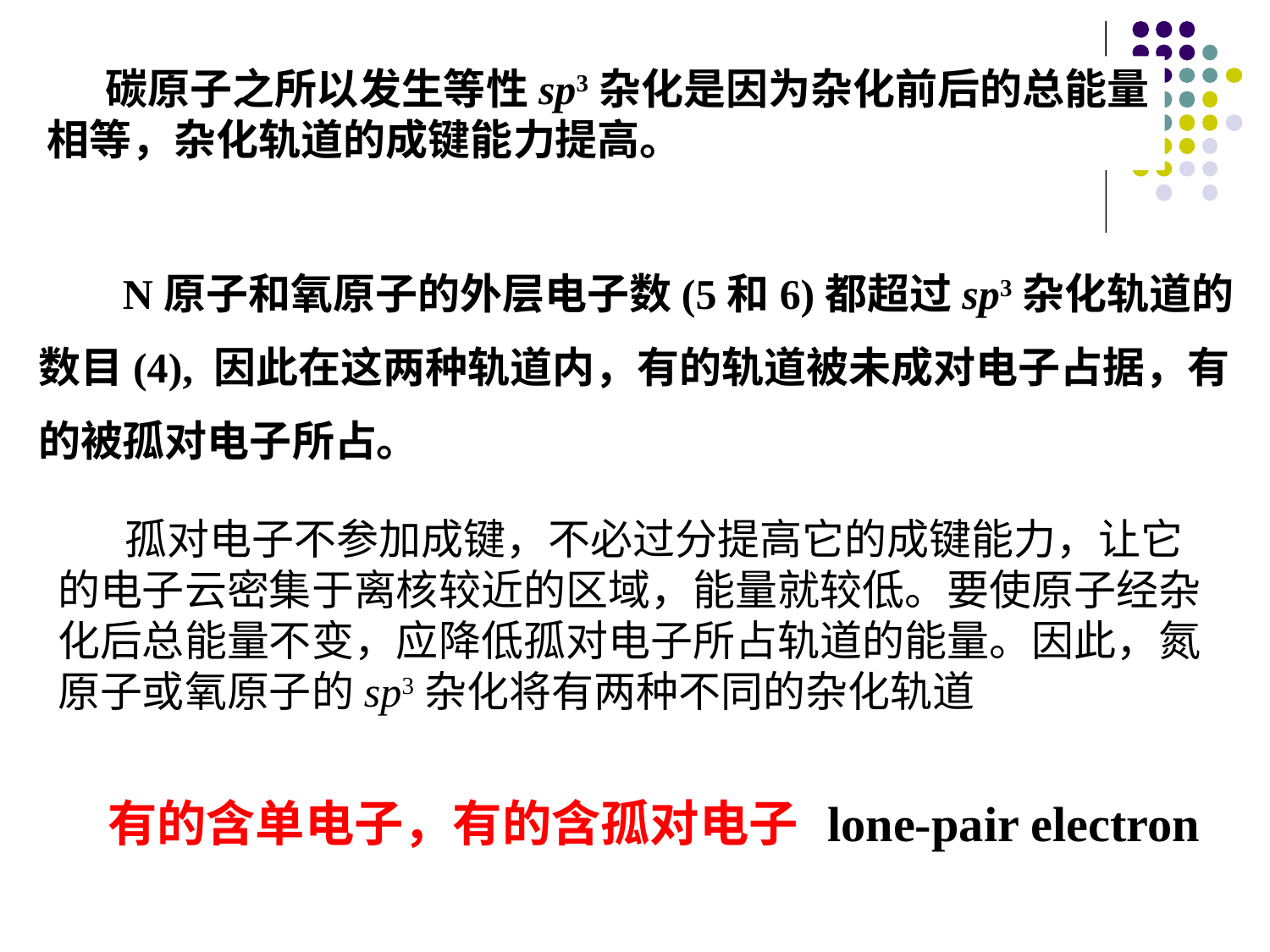

碳原子之所以发生等性sp3杂化是因为杂化前后的总能量相等，杂化轨道的成键能力提高。
        N原子和氧原子的外层电子数(5和6)都超过sp3杂化轨道的
数目(4), 因此在这两种轨道内，有的轨道被未成对电子占据，有
的被孤对电子所占。
      孤对电子不参加成键，不必过分提高它的成键能力，让它
的电子云密集于离核较近的区域，能量就较低。要使原子经杂
化后总能量不变，应降低孤对电子所占轨道的能量。因此，氮
原子或氧原子的sp3杂化将有两种不同的杂化轨道
有的含单电子，有的含孤对电子
lone-pair electron